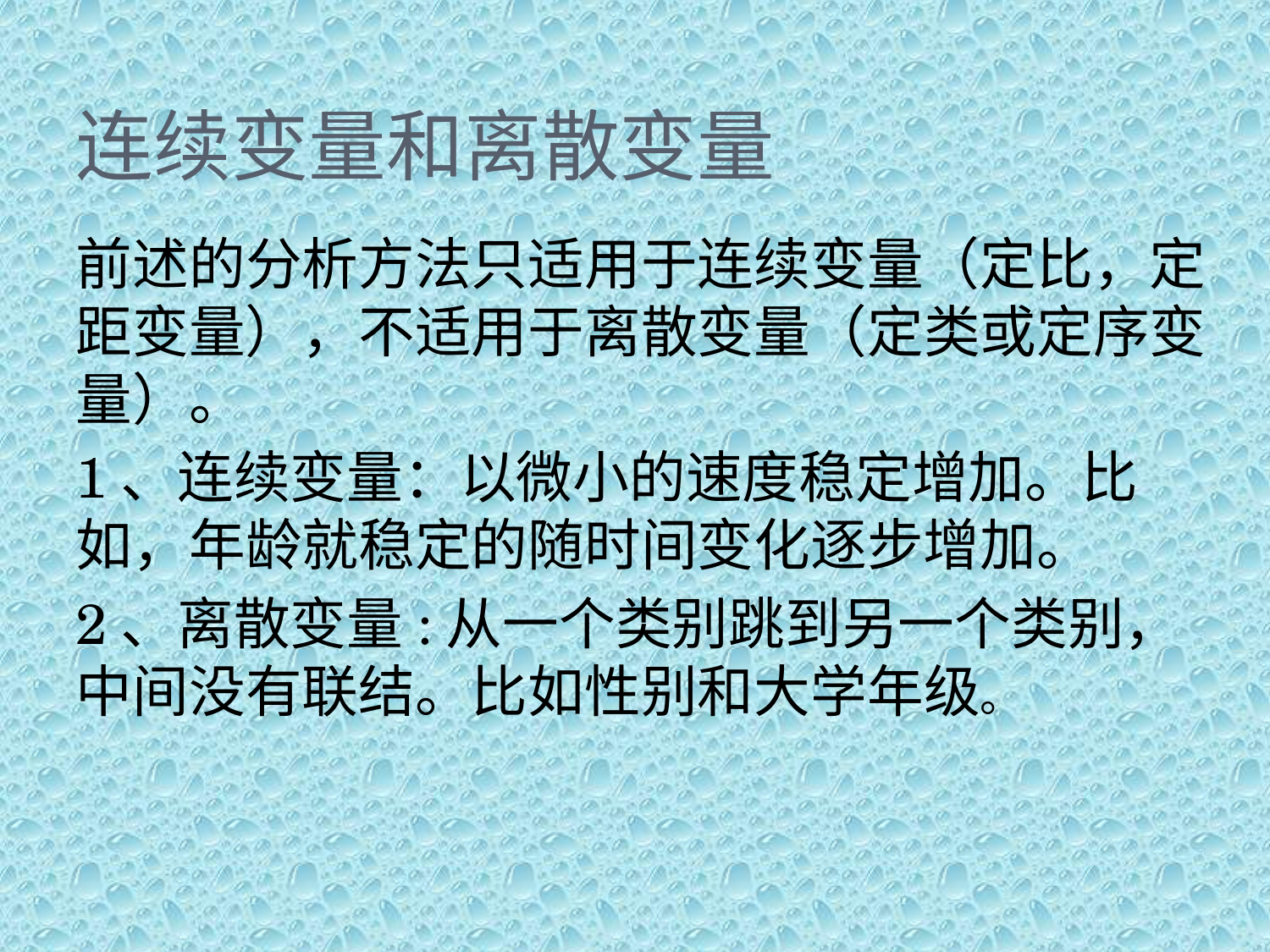

# 连续变量和离散变量
前述的分析方法只适用于连续变量（定比，定距变量），不适用于离散变量（定类或定序变量）。
1、连续变量：以微小的速度稳定增加。比如，年龄就稳定的随时间变化逐步增加。
2、离散变量:从一个类别跳到另一个类别，中间没有联结。比如性别和大学年级。